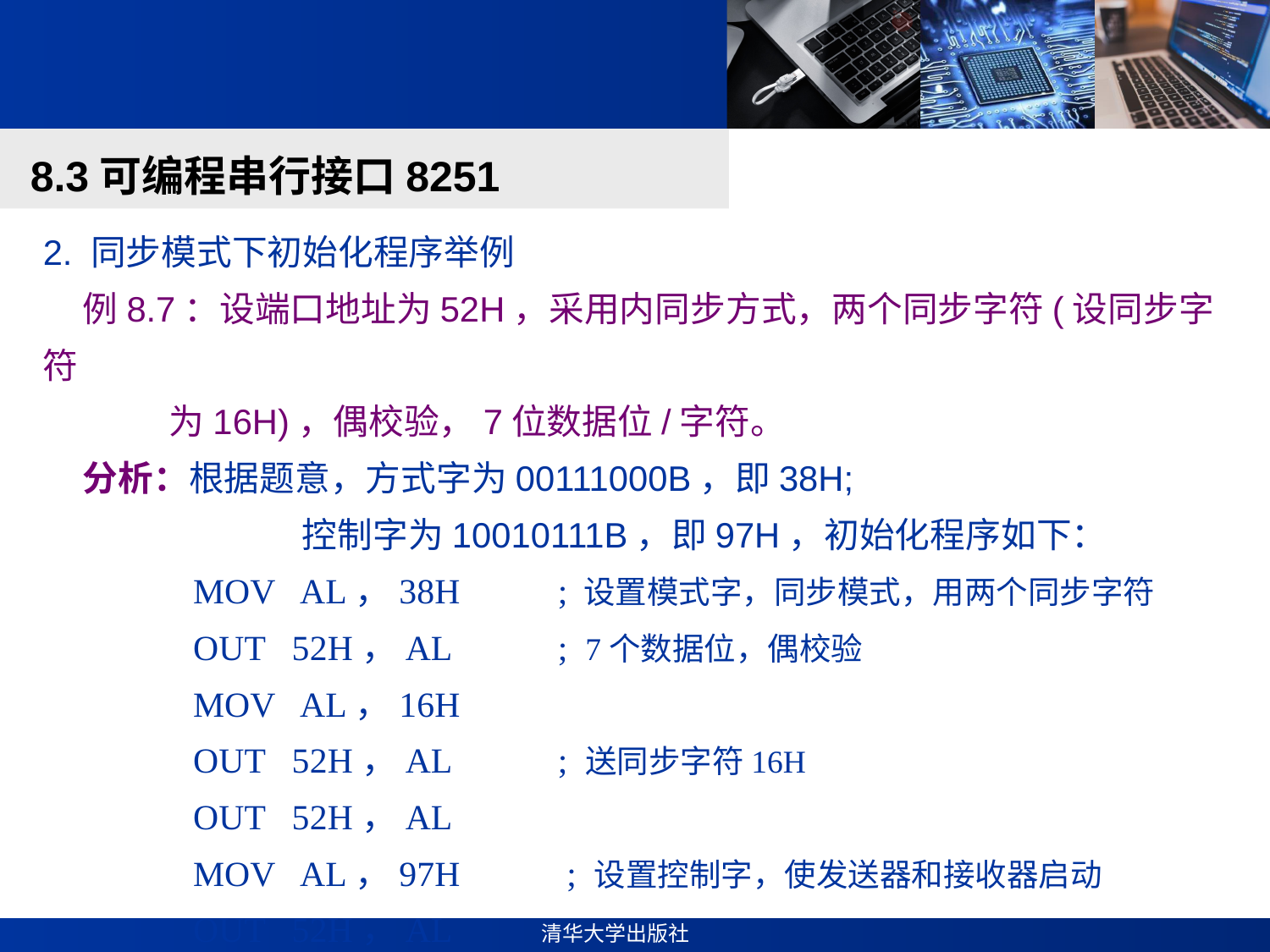

#
8.3可编程串行接口8251
2. 同步模式下初始化程序举例
    例8.7：设端口地址为52H，采用内同步方式，两个同步字符(设同步字符
               为16H)，偶校验，7位数据位/字符。
    分析：根据题意，方式字为00111000B，即38H;
                                控制字为10010111B，即97H，初始化程序如下：
MOV   AL，38H           ; 设置模式字，同步模式，用两个同步字符
OUT   52H，AL            ;  7个数据位，偶校验
MOV   AL，16H
OUT   52H，AL            ; 送同步字符16H
OUT   52H，AL
MOV   AL，97H            ; 设置控制字，使发送器和接收器启动
OUT   52H，AL